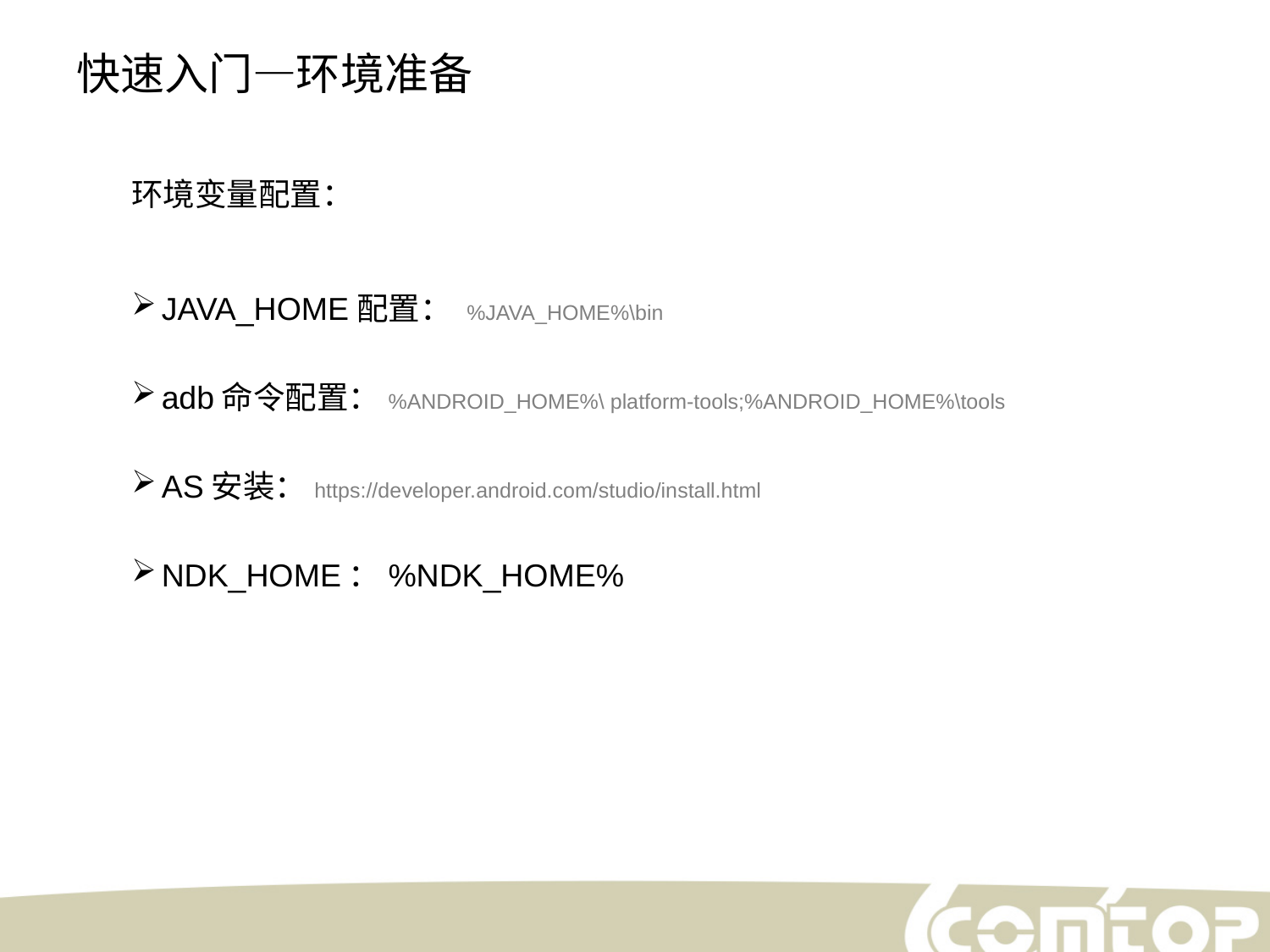

快速入门—环境准备
环境变量配置：

JAVA_HOME配置： %JAVA_HOME%\bin

adb命令配置：%ANDROID_HOME%\ platform-tools;%ANDROID_HOME%\tools

AS安装：https://developer.android.com/studio/install.html

NDK_HOME：%NDK_HOME%